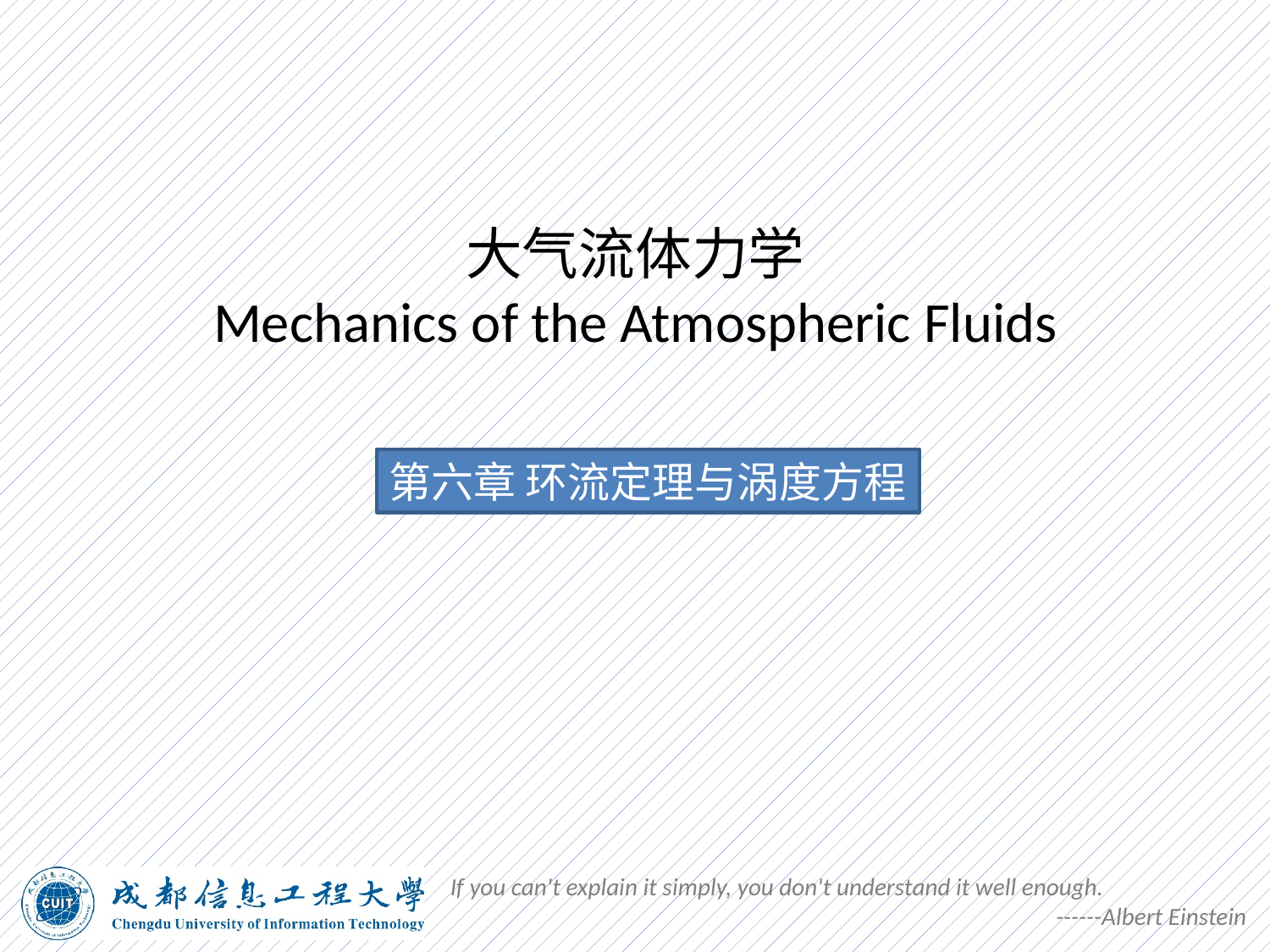

# 大气流体力学 Mechanics of the Atmospheric Fluids
第六章 环流定理与涡度方程
If you can't explain it simply, you don't understand it well enough.
------Albert Einstein